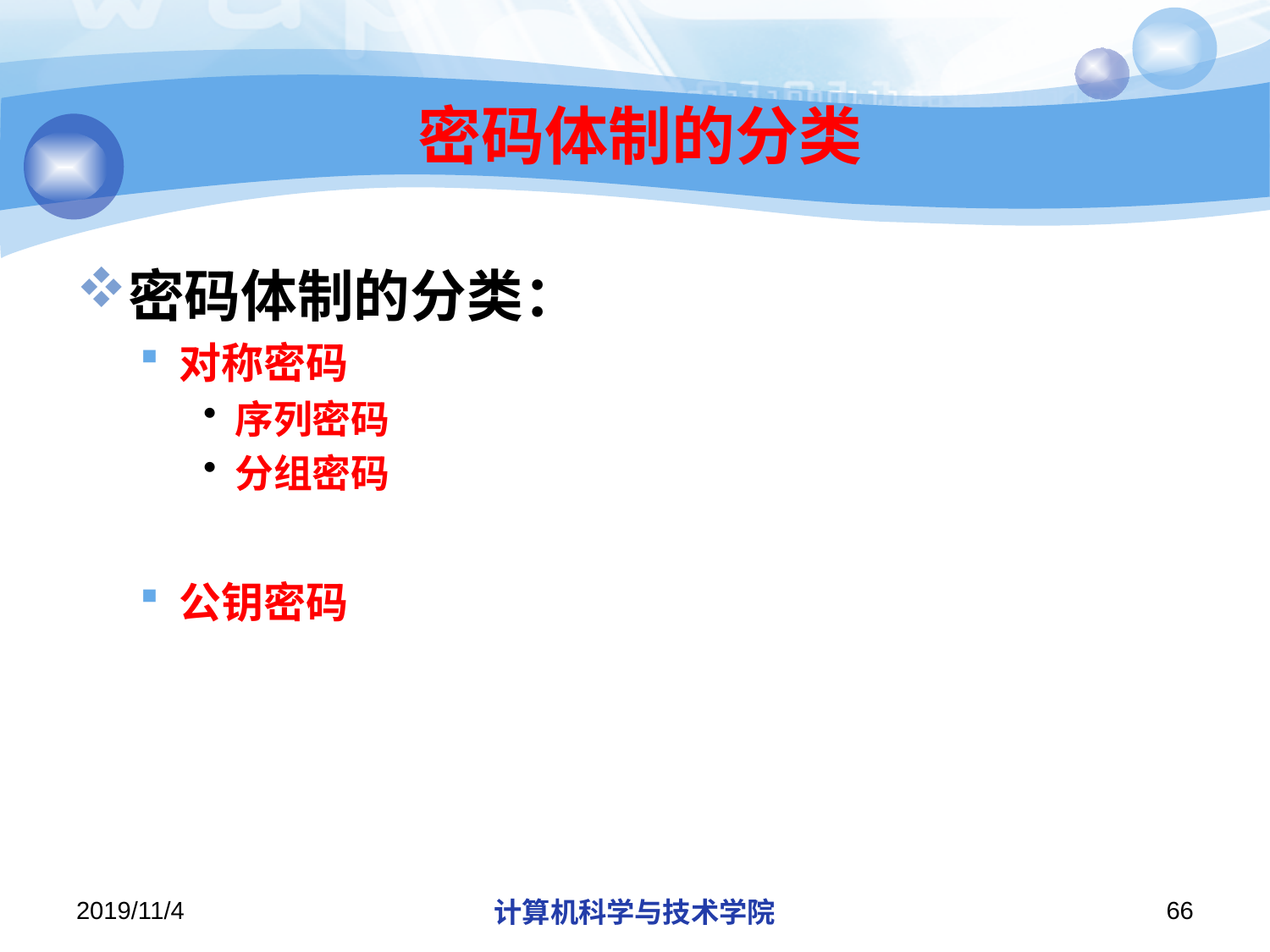

# 密码体制的分类
密码体制的分类：
对称密码
序列密码
分组密码

公钥密码

2019/11/4
计算机科学与技术学院
66